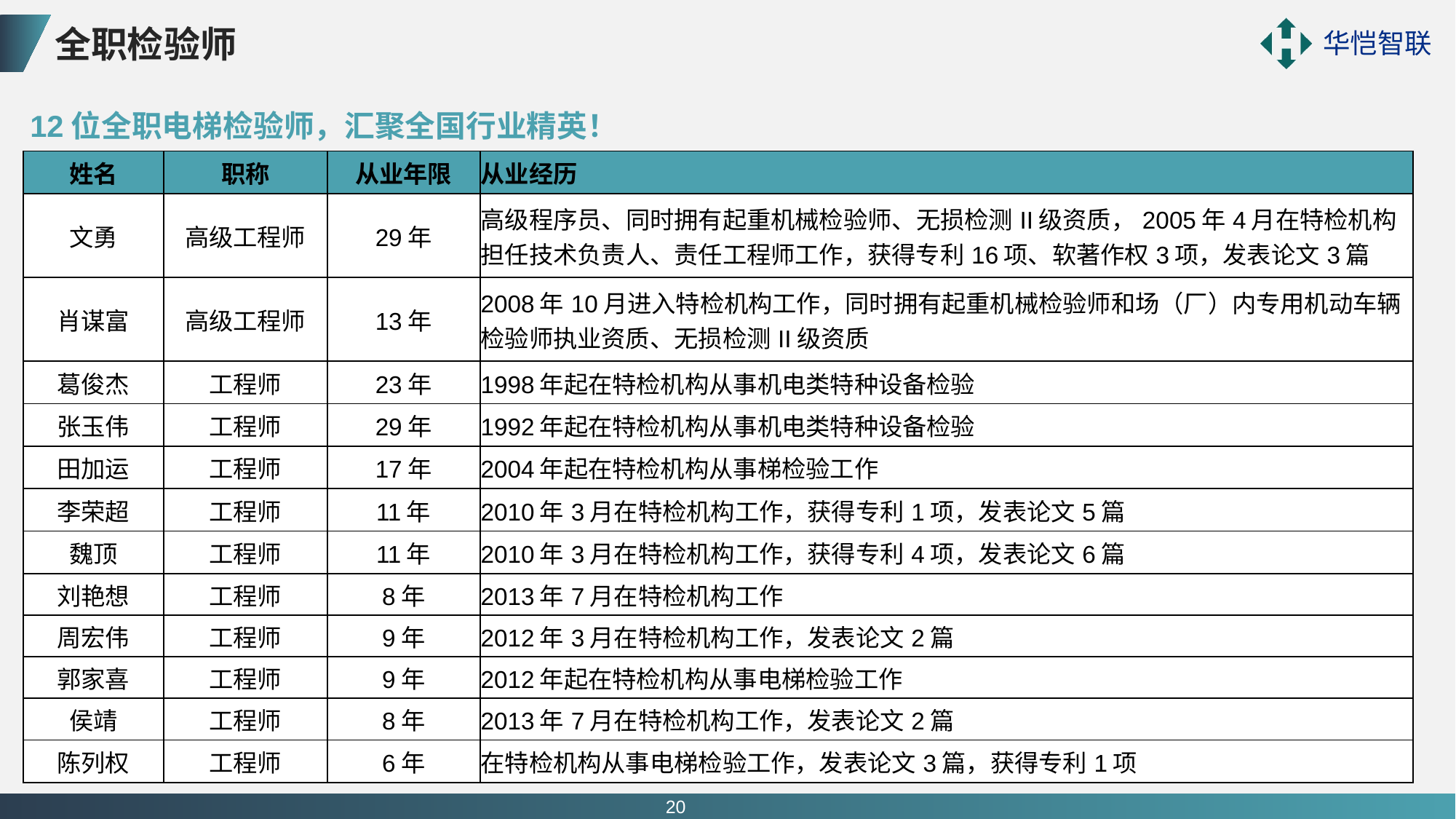

全职检验师
12位全职电梯检验师，汇聚全国行业精英！
| 姓名 | 职称 | 从业年限 | 从业经历 |
| --- | --- | --- | --- |
| 文勇 | 高级工程师 | 29年 | 高级程序员、同时拥有起重机械检验师、无损检测II级资质，2005年4月在特检机构担任技术负责人、责任工程师工作，获得专利16项、软著作权3项，发表论文3篇 |
| 肖谋富 | 高级工程师 | 13年 | 2008年10月进入特检机构工作，同时拥有起重机械检验师和场（厂）内专用机动车辆检验师执业资质、无损检测II级资质 |
| 葛俊杰 | 工程师 | 23年 | 1998年起在特检机构从事机电类特种设备检验 |
| 张玉伟 | 工程师 | 29年 | 1992年起在特检机构从事机电类特种设备检验 |
| 田加运 | 工程师 | 17年 | 2004年起在特检机构从事梯检验工作 |
| 李荣超 | 工程师 | 11年 | 2010年3月在特检机构工作，获得专利1项，发表论文5篇 |
| 魏顶 | 工程师 | 11年 | 2010年3月在特检机构工作，获得专利4项，发表论文6篇 |
| 刘艳想 | 工程师 | 8年 | 2013年7月在特检机构工作 |
| 周宏伟 | 工程师 | 9年 | 2012年3月在特检机构工作，发表论文2篇 |
| 郭家喜 | 工程师 | 9年 | 2012年起在特检机构从事电梯检验工作 |
| 侯靖 | 工程师 | 8年 | 2013年7月在特检机构工作，发表论文2篇 |
| 陈列权 | 工程师 | 6年 | 在特检机构从事电梯检验工作，发表论文3篇，获得专利1项 |
20